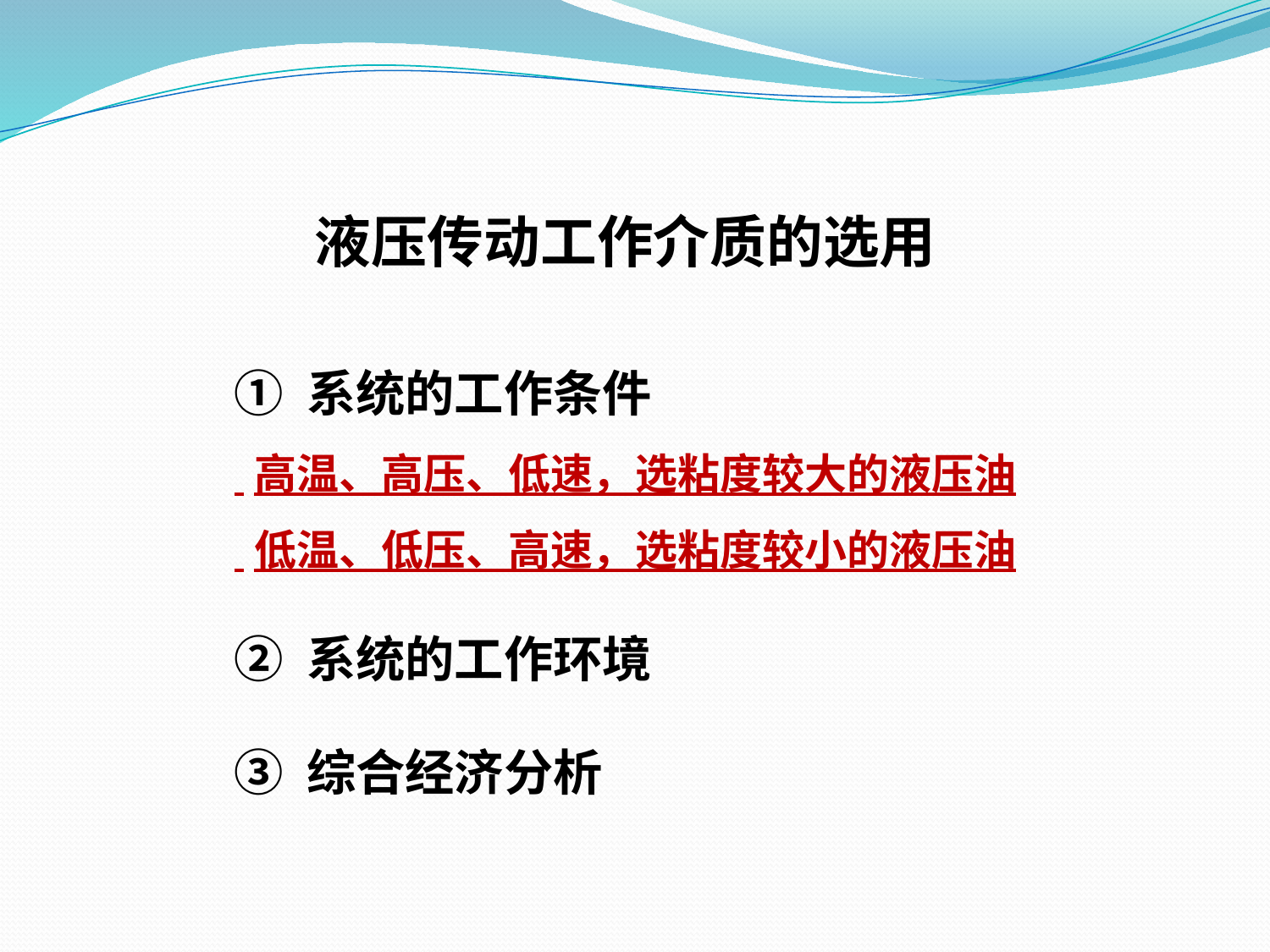

液压传动工作介质的选用
① 系统的工作条件
 高温、高压、低速，选粘度较大的液压油
 低温、低压、高速，选粘度较小的液压油
② 系统的工作环境
③ 综合经济分析